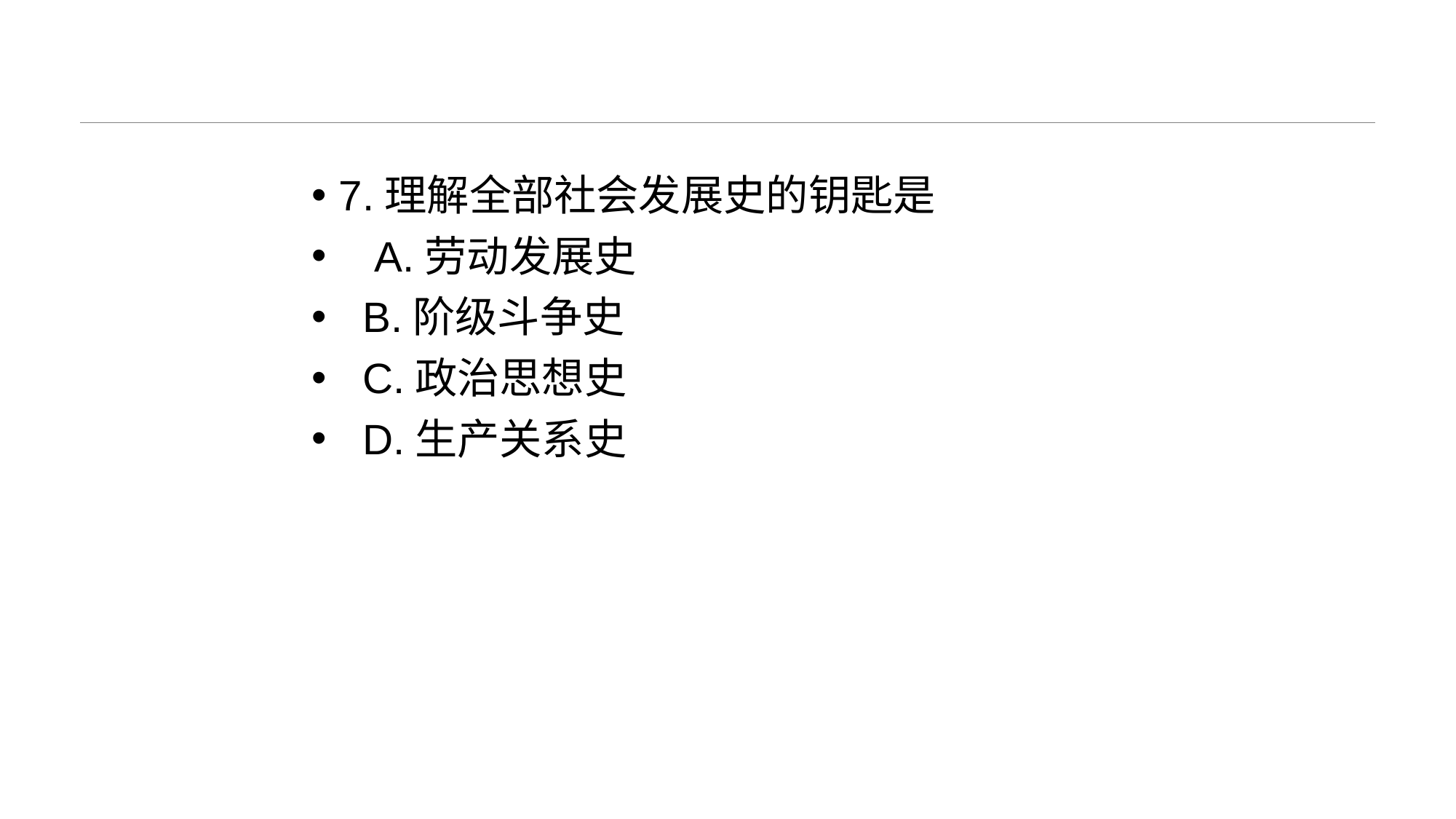

#
7.理解全部社会发展史的钥匙是
   A.劳动发展史
  B.阶级斗争史
  C.政治思想史
  D.生产关系史